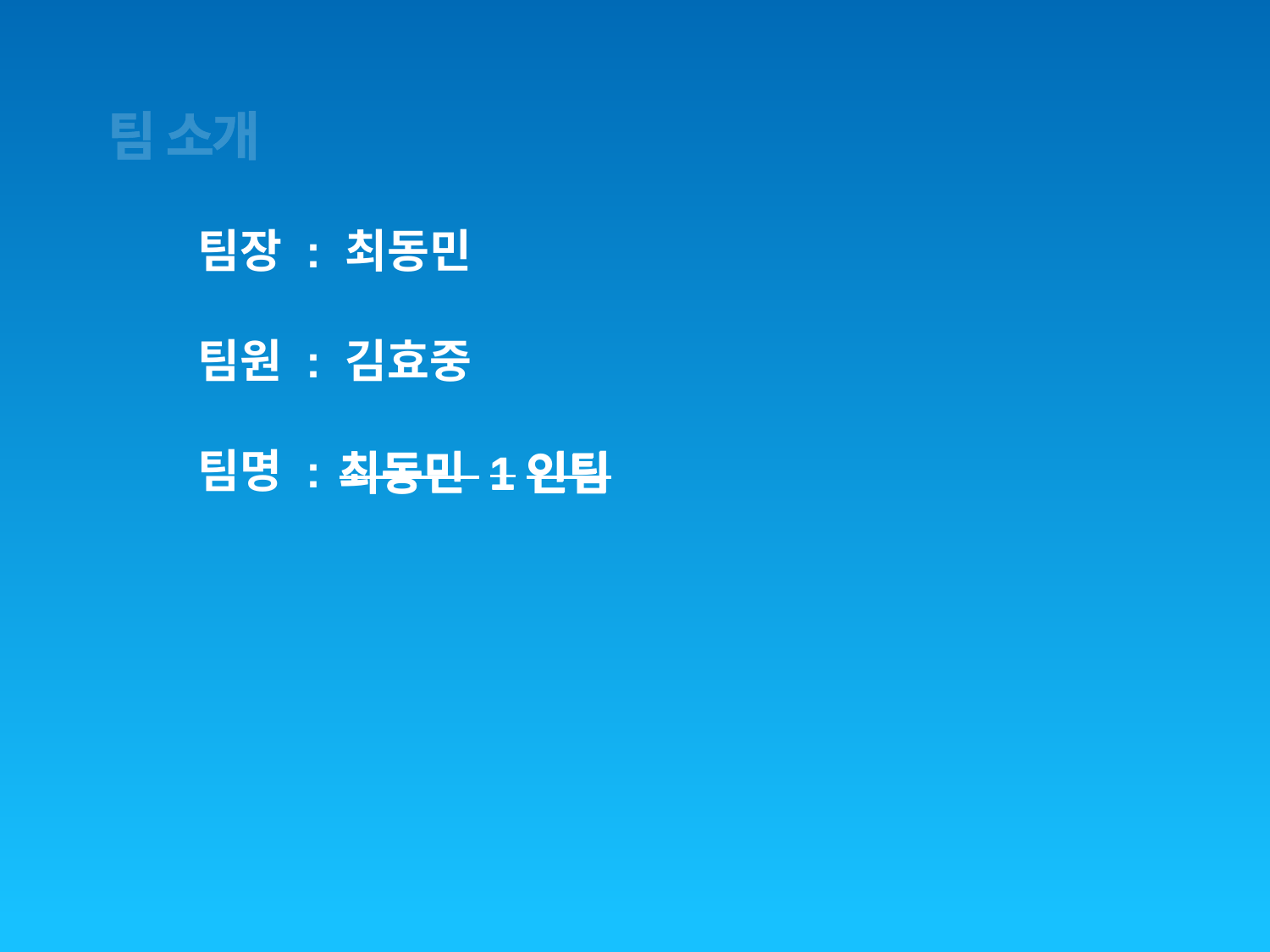

팀 소개
팀장 : 최동민

팀원 : 김효중

팀명 :
최동민 1인팀
최동민 1인팀